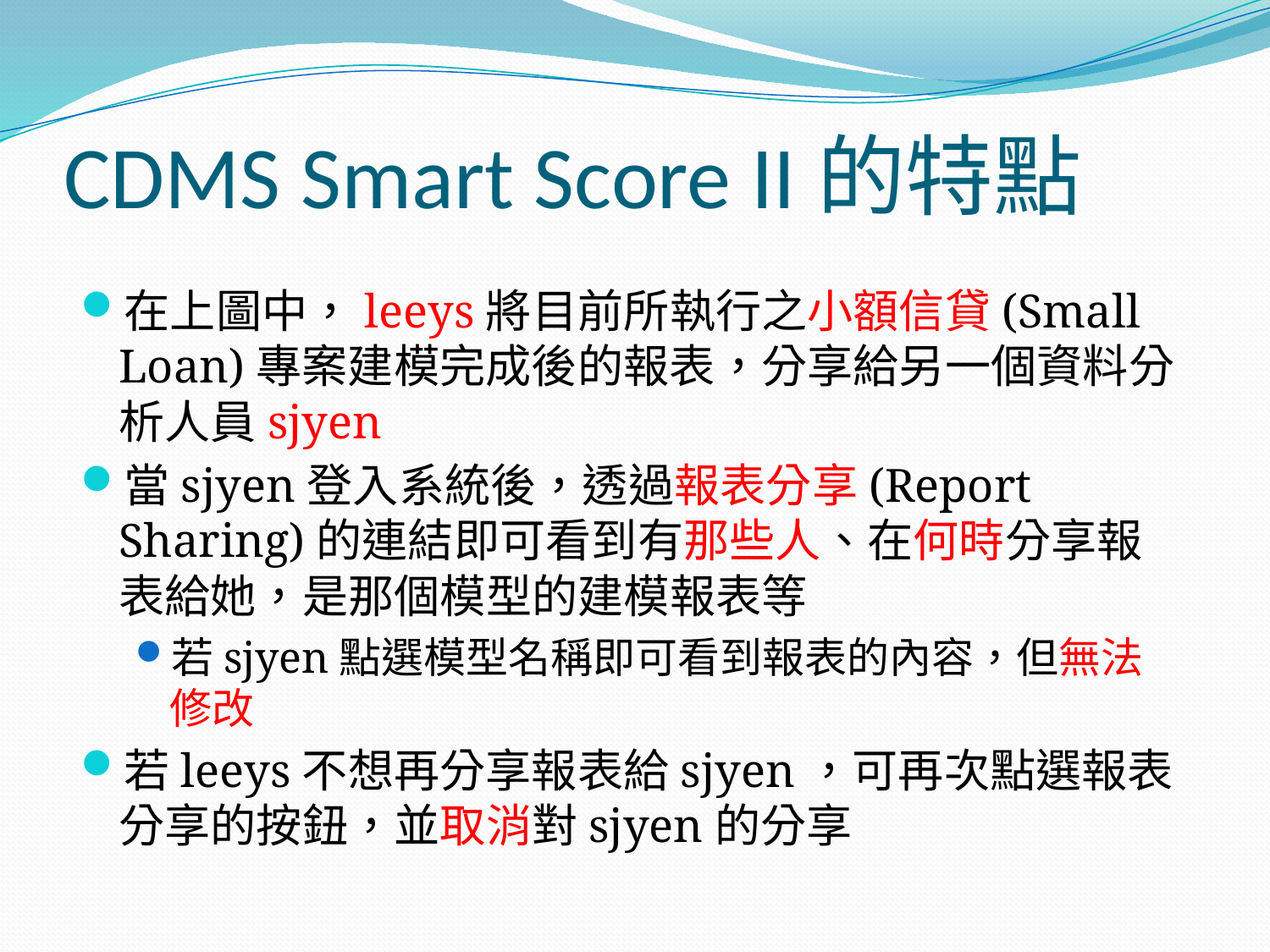

# CDMS Smart Score II的特點
在上圖中，leeys將目前所執行之小額信貸(Small Loan)專案建模完成後的報表，分享給另一個資料分析人員sjyen
當sjyen登入系統後，透過報表分享(Report Sharing)的連結即可看到有那些人、在何時分享報表給她，是那個模型的建模報表等
若sjyen點選模型名稱即可看到報表的內容，但無法修改
若leeys不想再分享報表給sjyen，可再次點選報表分享的按鈕，並取消對sjyen的分享